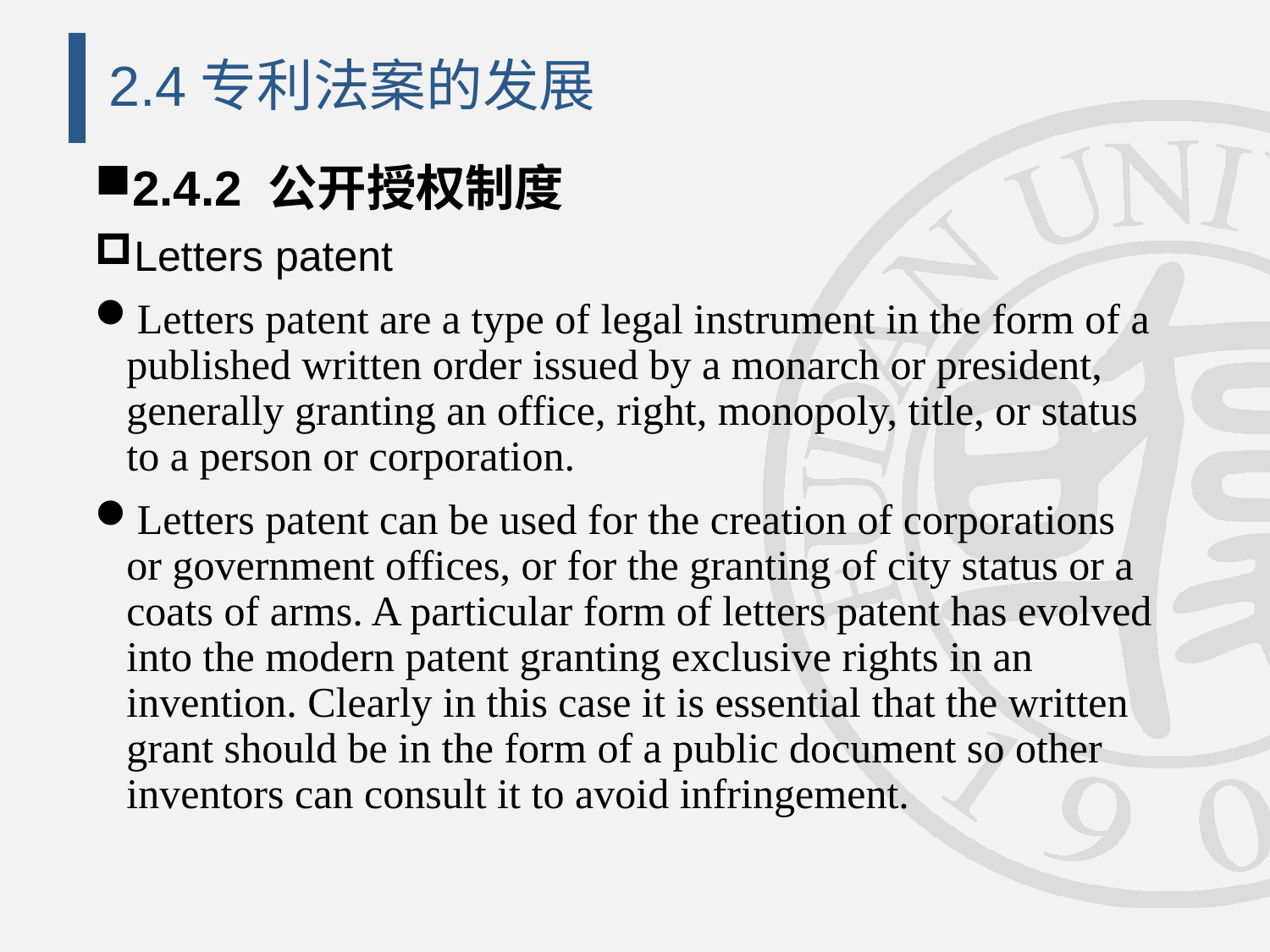

# 2.4专利法案的发展
2.4.2 公开授权制度
Letters patent
Letters patent are a type of legal instrument in the form of a published written order issued by a monarch or president, generally granting an office, right, monopoly, title, or status to a person or corporation.
Letters patent can be used for the creation of corporations or government offices, or for the granting of city status or a coats of arms. A particular form of letters patent has evolved into the modern patent granting exclusive rights in an invention. Clearly in this case it is essential that the written grant should be in the form of a public document so other inventors can consult it to avoid infringement.